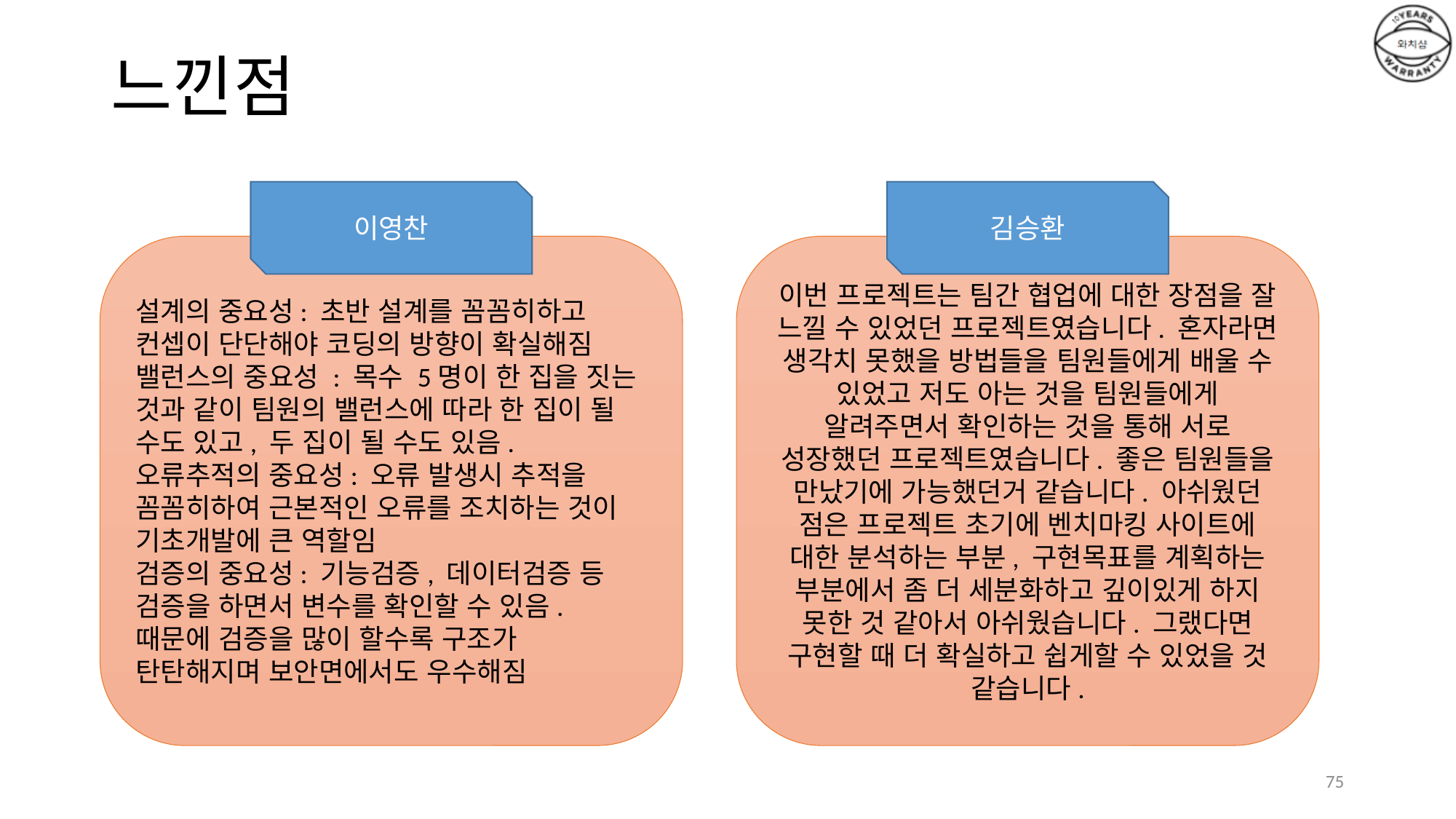

# 느낀점
이영찬
김승환
설계의 중요성: 초반 설계를 꼼꼼히하고 컨셉이 단단해야 코딩의 방향이 확실해짐
밸런스의 중요성 : 목수 5명이 한 집을 짓는 것과 같이 팀원의 밸런스에 따라 한 집이 될 수도 있고, 두 집이 될 수도 있음.
오류추적의 중요성: 오류 발생시 추적을 꼼꼼히하여 근본적인 오류를 조치하는 것이 기초개발에 큰 역할임
검증의 중요성: 기능검증, 데이터검증 등 검증을 하면서 변수를 확인할 수 있음. 때문에 검증을 많이 할수록 구조가 탄탄해지며 보안면에서도 우수해짐
이번 프로젝트는 팀간 협업에 대한 장점을 잘 느낄 수 있었던 프로젝트였습니다. 혼자라면 생각치 못했을 방법들을 팀원들에게 배울 수 있었고 저도 아는 것을 팀원들에게 알려주면서 확인하는 것을 통해 서로 성장했던 프로젝트였습니다. 좋은 팀원들을 만났기에 가능했던거 같습니다. 아쉬웠던 점은 프로젝트 초기에 벤치마킹 사이트에 대한 분석하는 부분, 구현목표를 계획하는 부분에서 좀 더 세분화하고 깊이있게 하지 못한 것 같아서 아쉬웠습니다. 그랬다면 구현할 때 더 확실하고 쉽게할 수 있었을 것 같습니다.
75